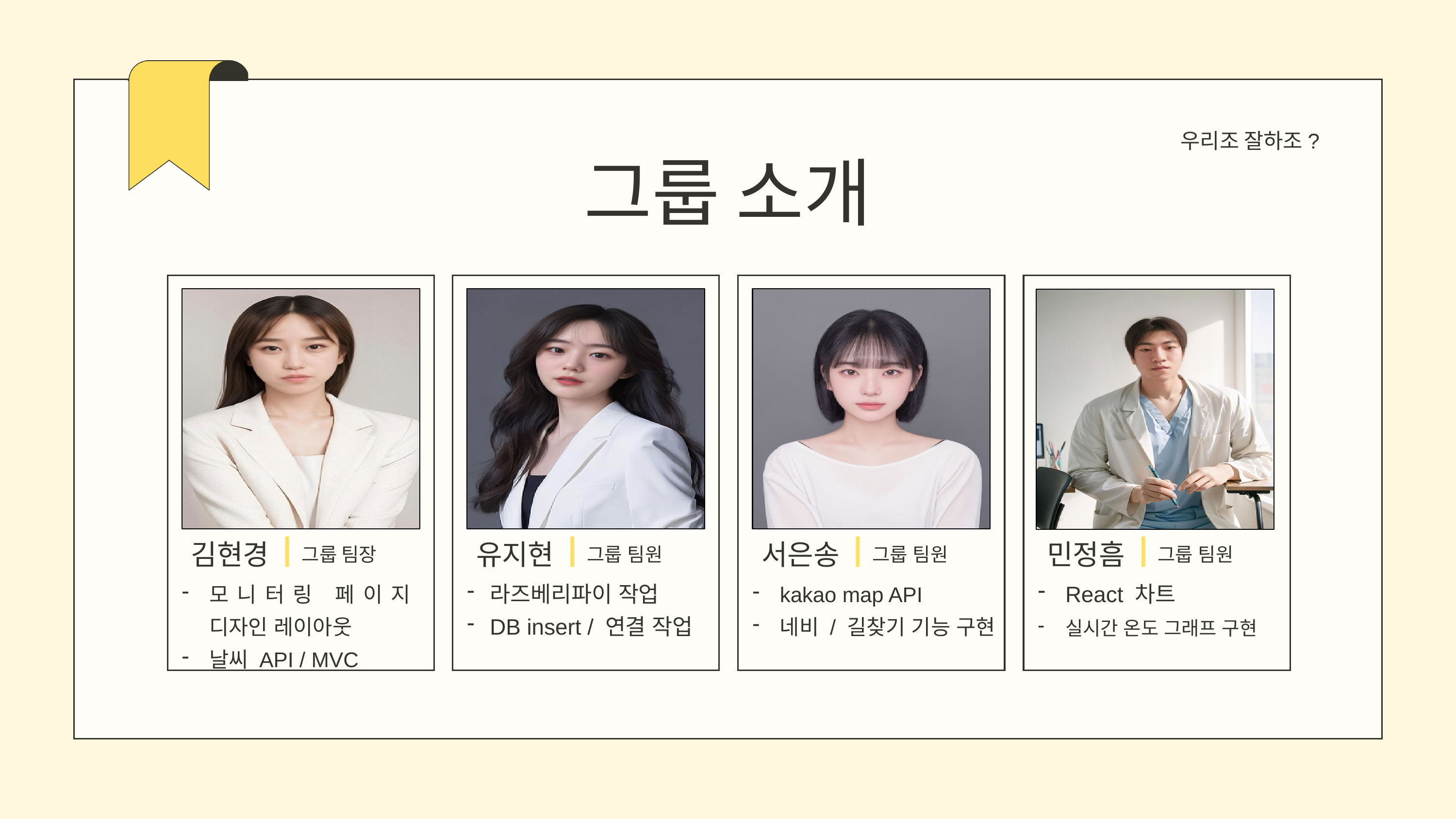

우리조 잘하조?
그룹 소개

김현경
유지현
서은송
민정흠
그룹 팀장
그룹 팀원
그룹 팀원
그룹 팀원

모니터링 페이지 디자인 레이아웃
날씨 API / MVC
라즈베리파이 작업
DB insert / 연결 작업
kakao map API
네비 / 길찾기 기능 구현
React 차트
실시간 온도 그래프 구현